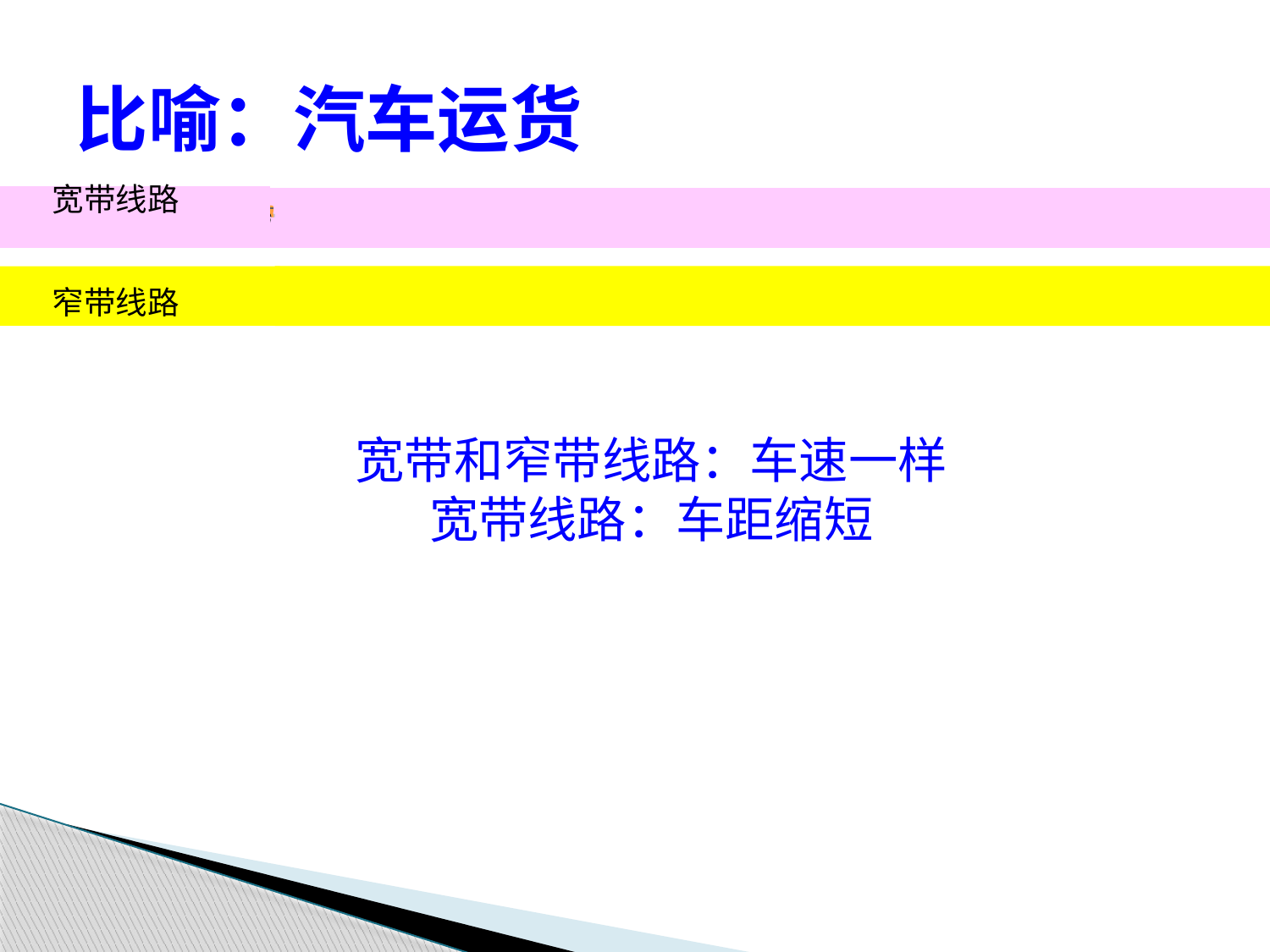

# 比喻：汽车运货
宽带线路

窄带线路
宽带和窄带线路：车速一样
宽带线路：车距缩短